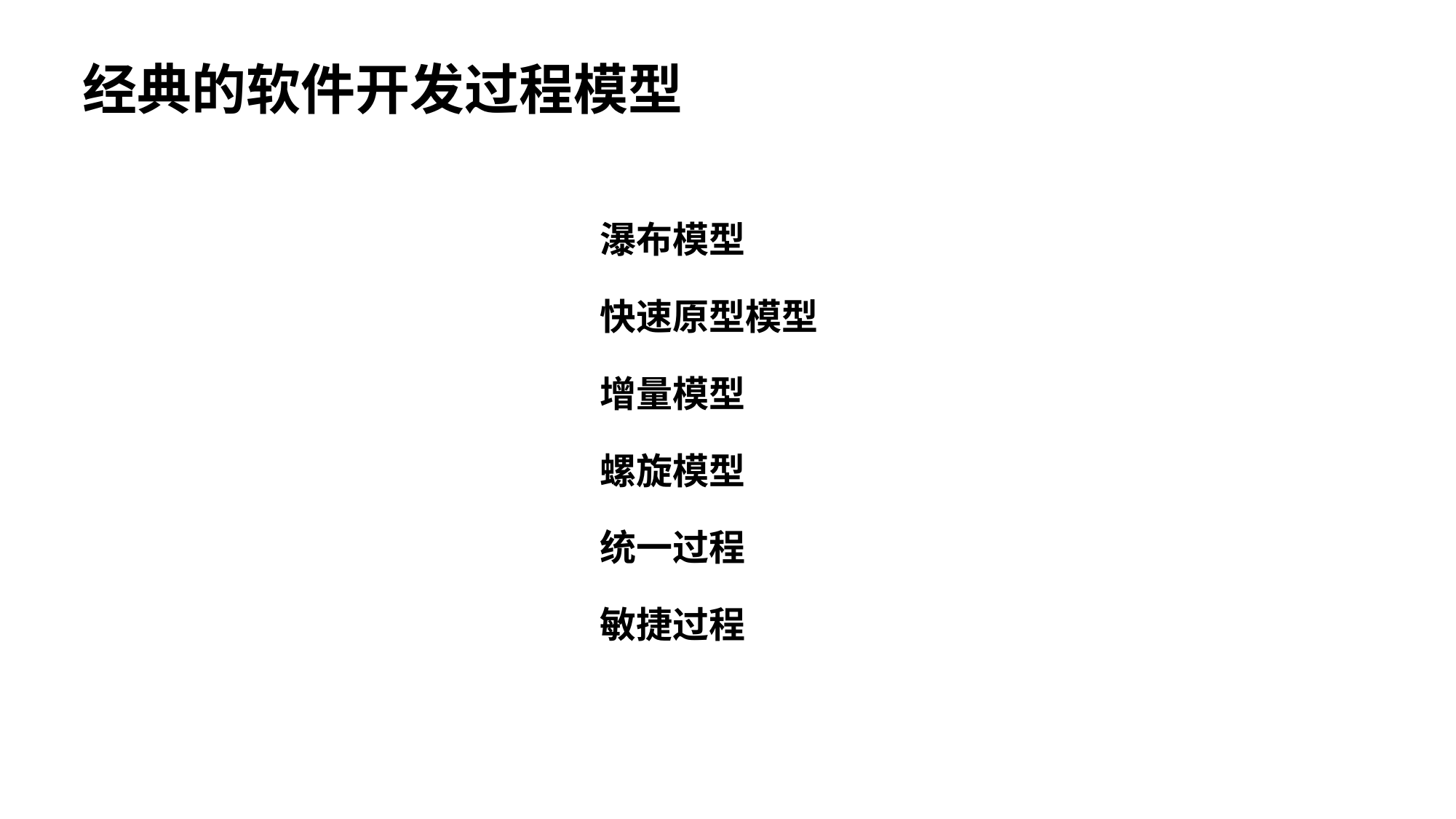

经典的软件开发过程模型
瀑布模型
快速原型模型
增量模型
螺旋模型
统一过程
敏捷过程